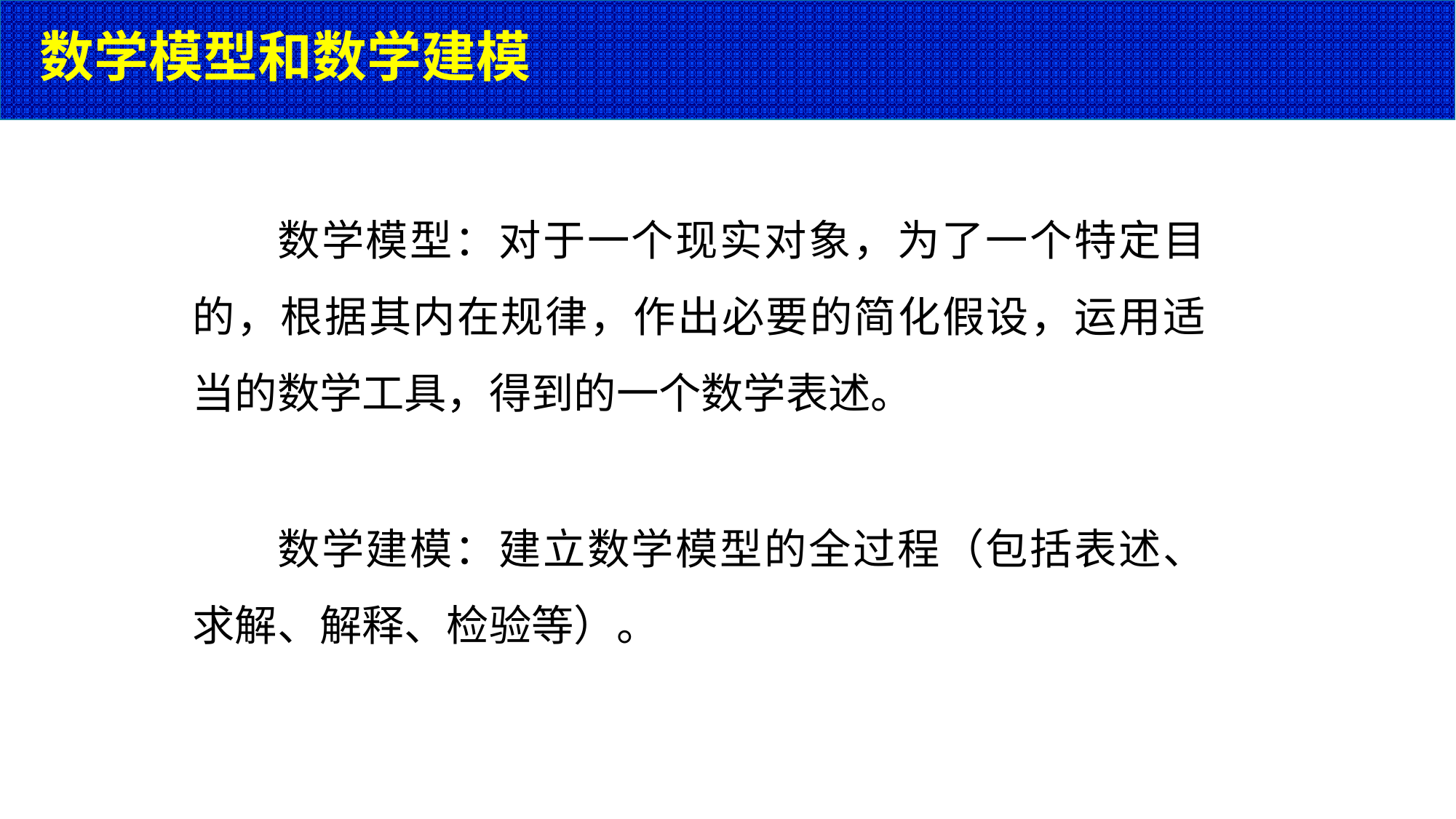

# 数学模型和数学建模

数学模型：对于一个现实对象，为了一个特定目的，根据其内在规律，作出必要的简化假设，运用适当的数学工具，得到的一个数学表述。

数学建模：建立数学模型的全过程（包括表述、求解、解释、检验等）。